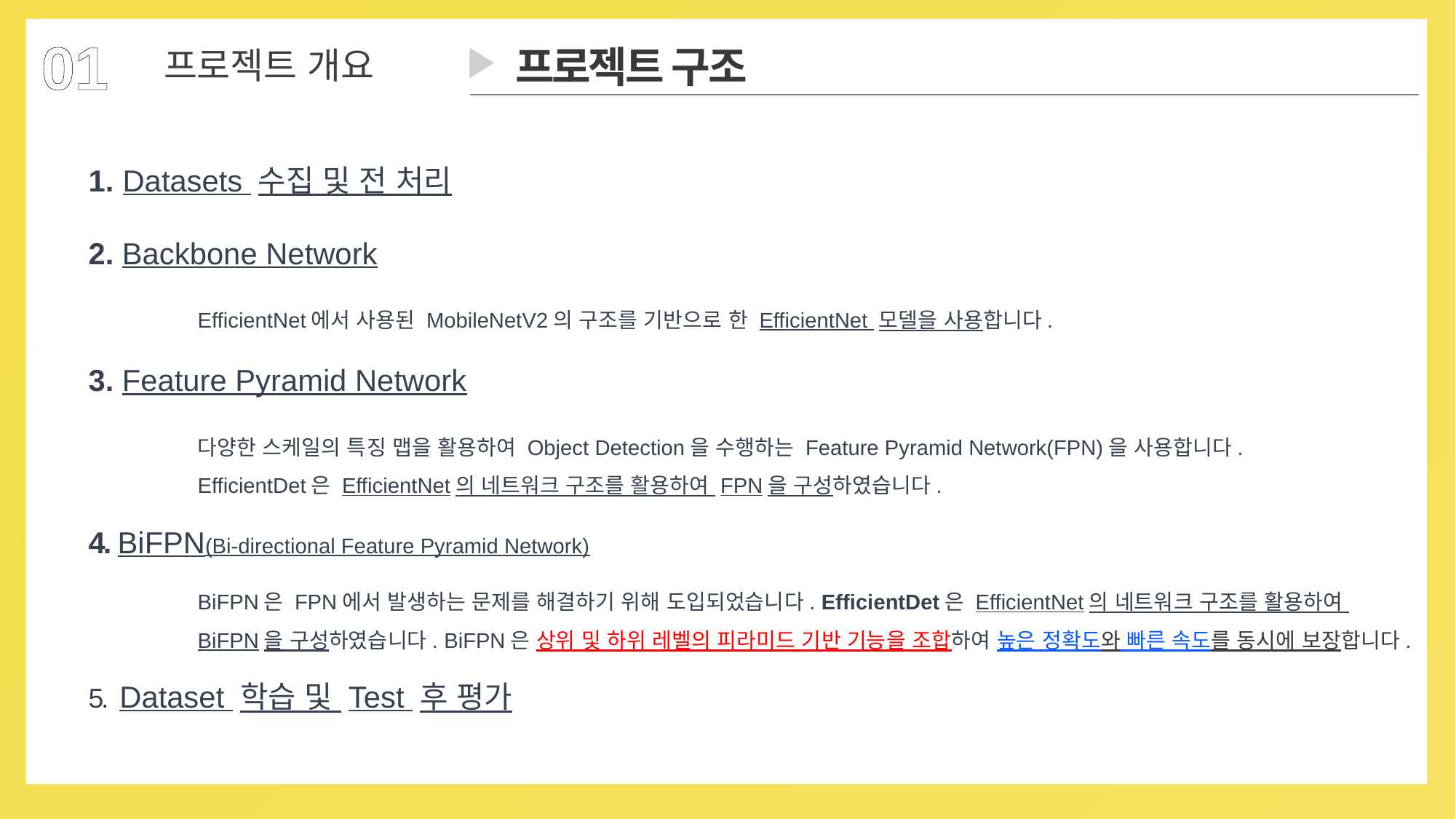

01
▶
프로젝트 구조
프로젝트 개요
 Datasets 수집 및 전 처리

2. Backbone Network

	EfficientNet에서 사용된 MobileNetV2의 구조를 기반으로 한 EfficientNet 모델을 사용합니다.

3. Feature Pyramid Network

	다양한 스케일의 특징 맵을 활용하여 Object Detection을 수행하는 Feature Pyramid Network(FPN)을 사용합니다.
	EfficientDet은 EfficientNet의 네트워크 구조를 활용하여 FPN을 구성하였습니다.

4. BiFPN(Bi-directional Feature Pyramid Network)

	BiFPN은 FPN에서 발생하는 문제를 해결하기 위해 도입되었습니다. EfficientDet은 EfficientNet의 네트워크 구조를 활용하여
	BiFPN을 구성하였습니다. BiFPN은 상위 및 하위 레벨의 피라미드 기반 기능을 조합하여 높은 정확도와 빠른 속도를 동시에 보장합니다.

5.  Dataset 학습 및 Test 후 평가